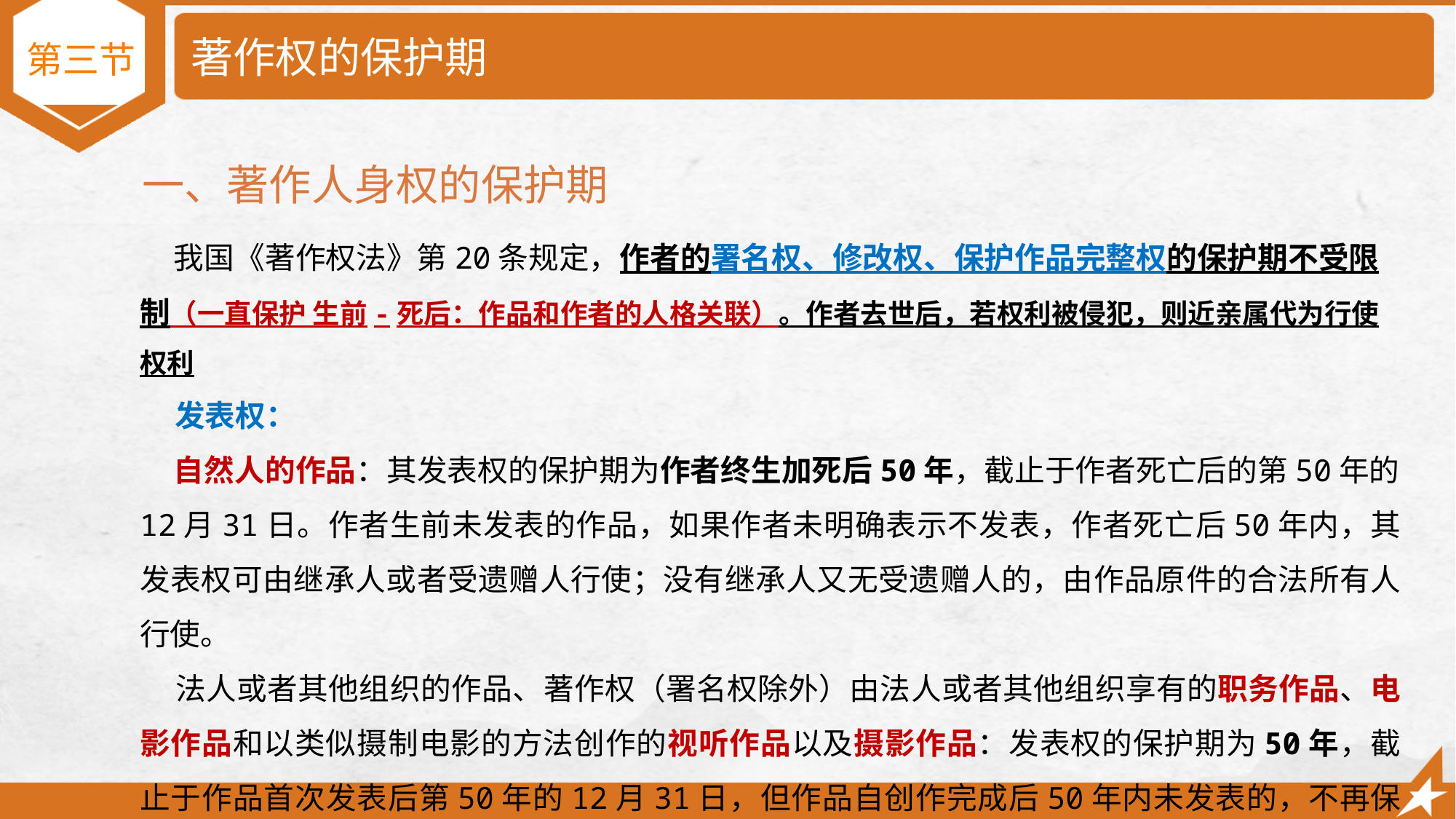

# 著作权的保护期
第三节
一、著作人身权的保护期
    我国《著作权法》第20条规定，作者的署名权、修改权、保护作品完整权的保护期不受限制（一直保护 生前-死后：作品和作者的人格关联）。作者去世后，若权利被侵犯，则近亲属代为行使权利
    发表权：
    自然人的作品：其发表权的保护期为作者终生加死后50年，截止于作者死亡后的第50年的12月31日。作者生前未发表的作品，如果作者未明确表示不发表，作者死亡后50年内，其发表权可由继承人或者受遗赠人行使；没有继承人又无受遗赠人的，由作品原件的合法所有人行使。
    法人或者其他组织的作品、著作权（署名权除外）由法人或者其他组织享有的职务作品、电影作品和以类似摄制电影的方法创作的视听作品以及摄影作品：发表权的保护期为50年，截止于作品首次发表后第50年的12月31日，但作品自创作完成后50年内未发表的，不再保护。